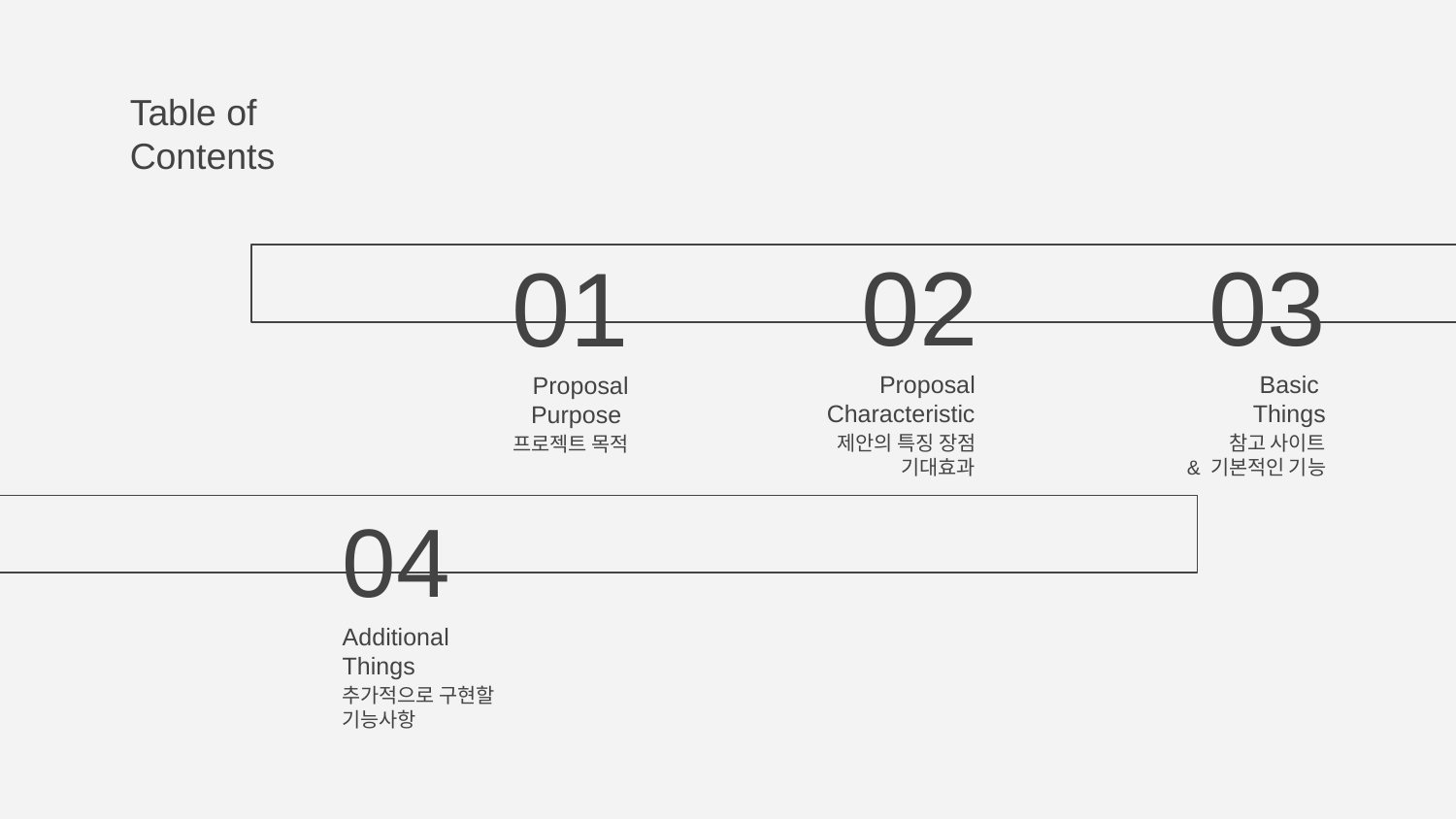

Table of Contents
02
03
01
Proposal
Characteristic
Basic
Things
# Proposal Purpose
제안의 특징 장점
기대효과
참고 사이트
& 기본적인 기능
프로젝트 목적

04
Additional
Things
추가적으로 구현할
기능사항